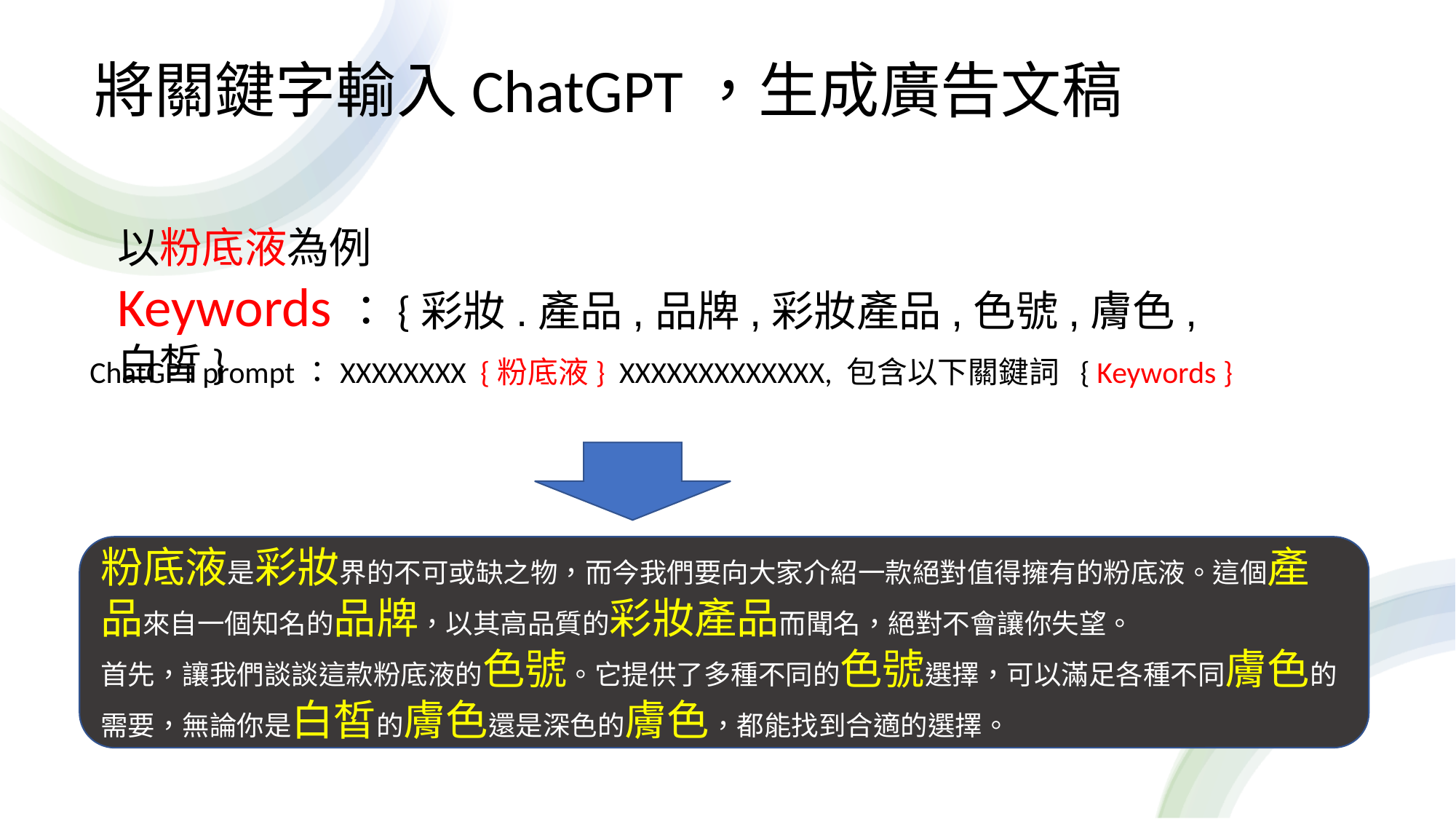

將關鍵字輸入ChatGPT，生成廣告文稿
以粉底液為例
Keywords：{彩妝.產品,品牌,彩妝產品,色號,膚色,白皙}
ChatGPT prompt：XXXXXXXX  {粉底液}  XXXXXXXXXXXXX, 包含以下關鍵詞  { Keywords }

粉底液是彩妝界的不可或缺之物，而今我們要向大家介紹一款絕對值得擁有的粉底液。這個產品來自一個知名的品牌，以其高品質的彩妝產品而聞名，絕對不會讓你失望。
首先，讓我們談談這款粉底液的色號。它提供了多種不同的色號選擇，可以滿足各種不同膚色的需要，無論你是白皙的膚色還是深色的膚色，都能找到合適的選擇。